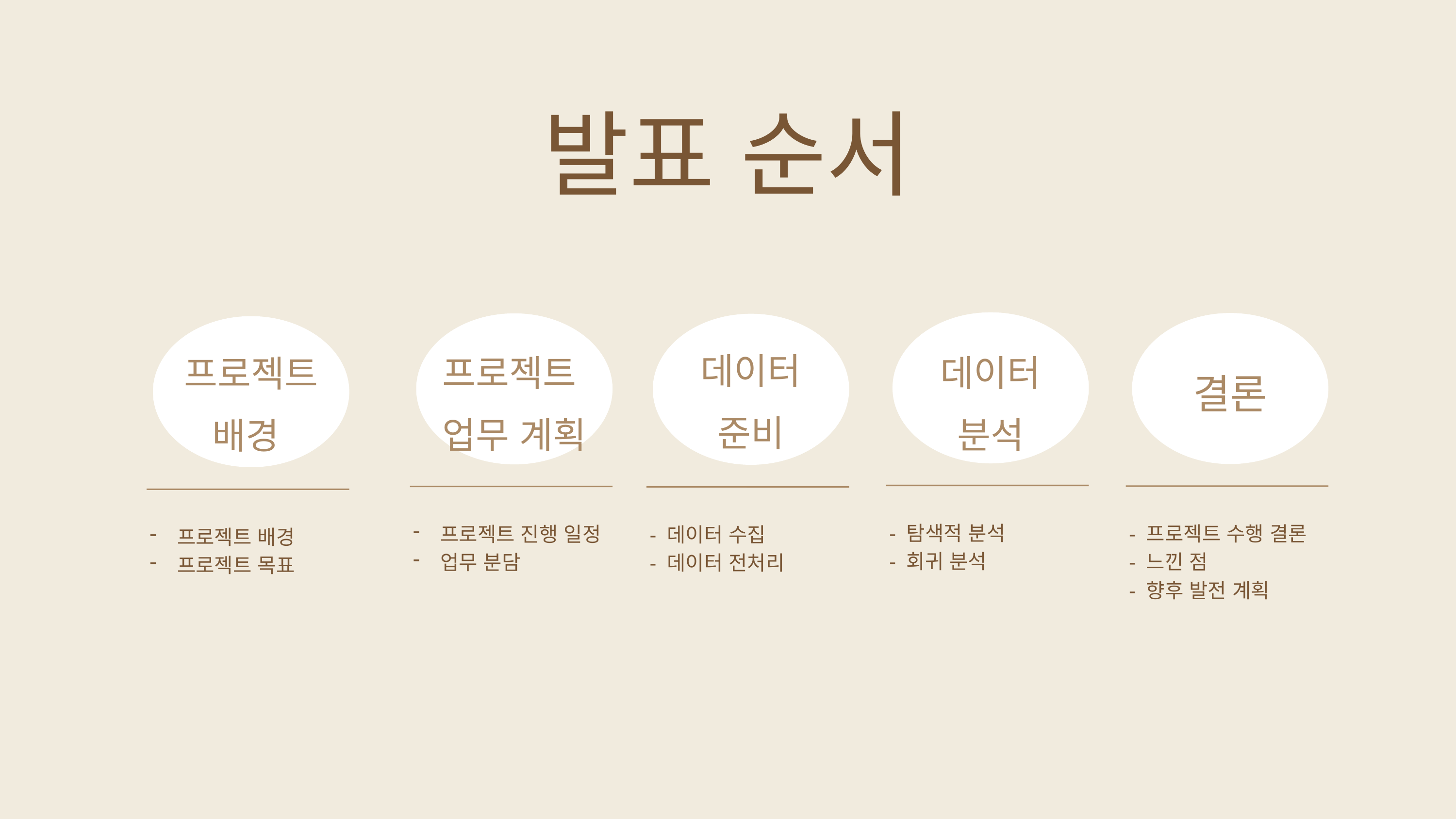

발표 순서

데이터
분석

- 탐색적 분석
- 회귀 분석

결론

- 프로젝트 수행 결론
- 느낀 점
- 향후 발전 계획

프로젝트
업무 계획

프로젝트 진행 일정
업무 분담

데이터
준비

- 데이터 수집
- 데이터 전처리

프로젝트 배경

프로젝트 배경
프로젝트 목표